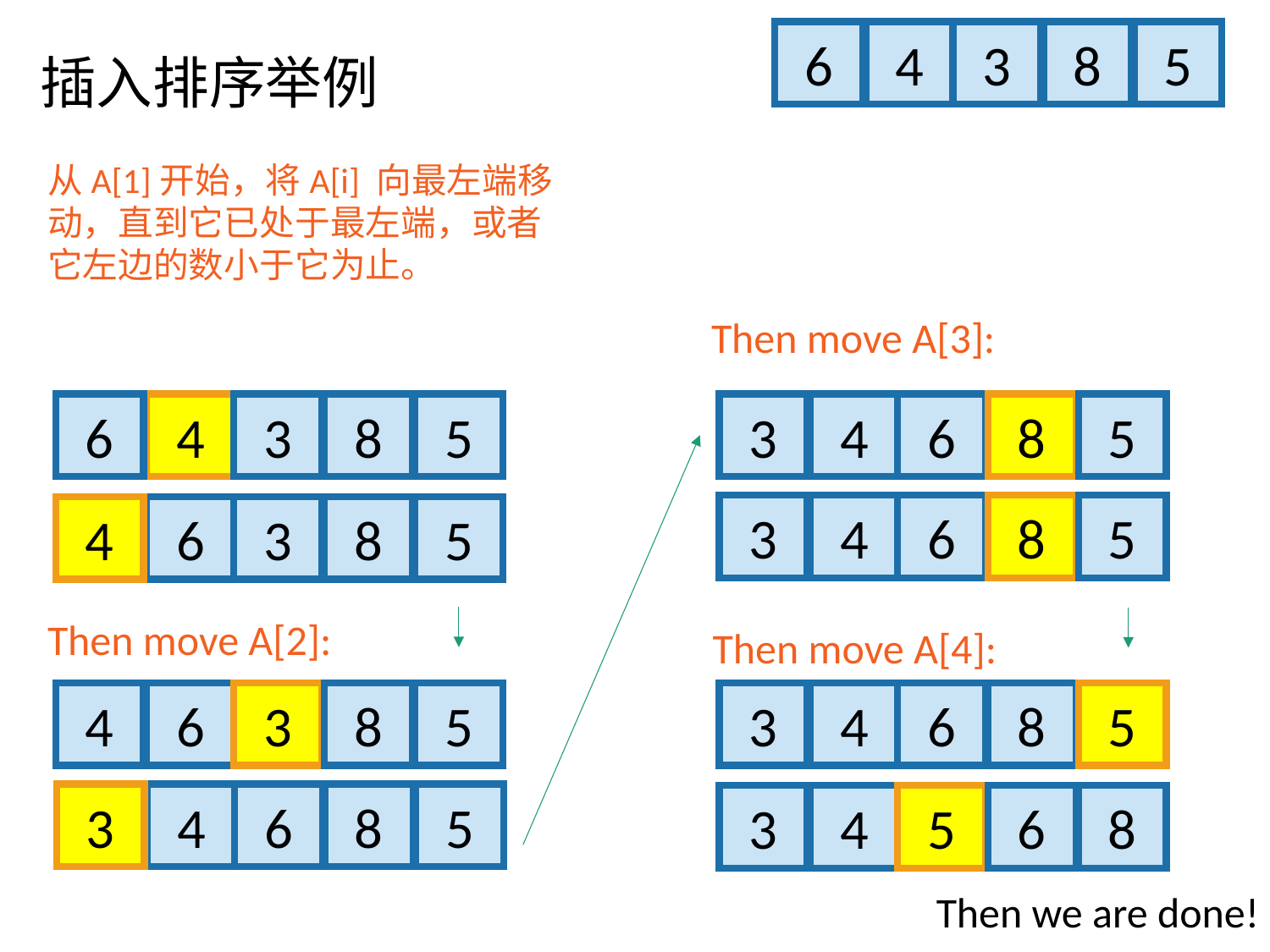

# 插入排序举例
4
5
6
3
8
从A[1]开始，将A[i] 向最左端移动，直到它已处于最左端，或者它左边的数小于它为止。
Then move A[3]:
4
5
3
6
8
4
5
6
3
8
4
5
3
6
8
6
5
4
3
8
Then move A[2]:
Then move A[4]:
4
5
3
6
8
6
5
4
3
8
4
5
3
6
8
4
8
3
5
6
Then we are done!